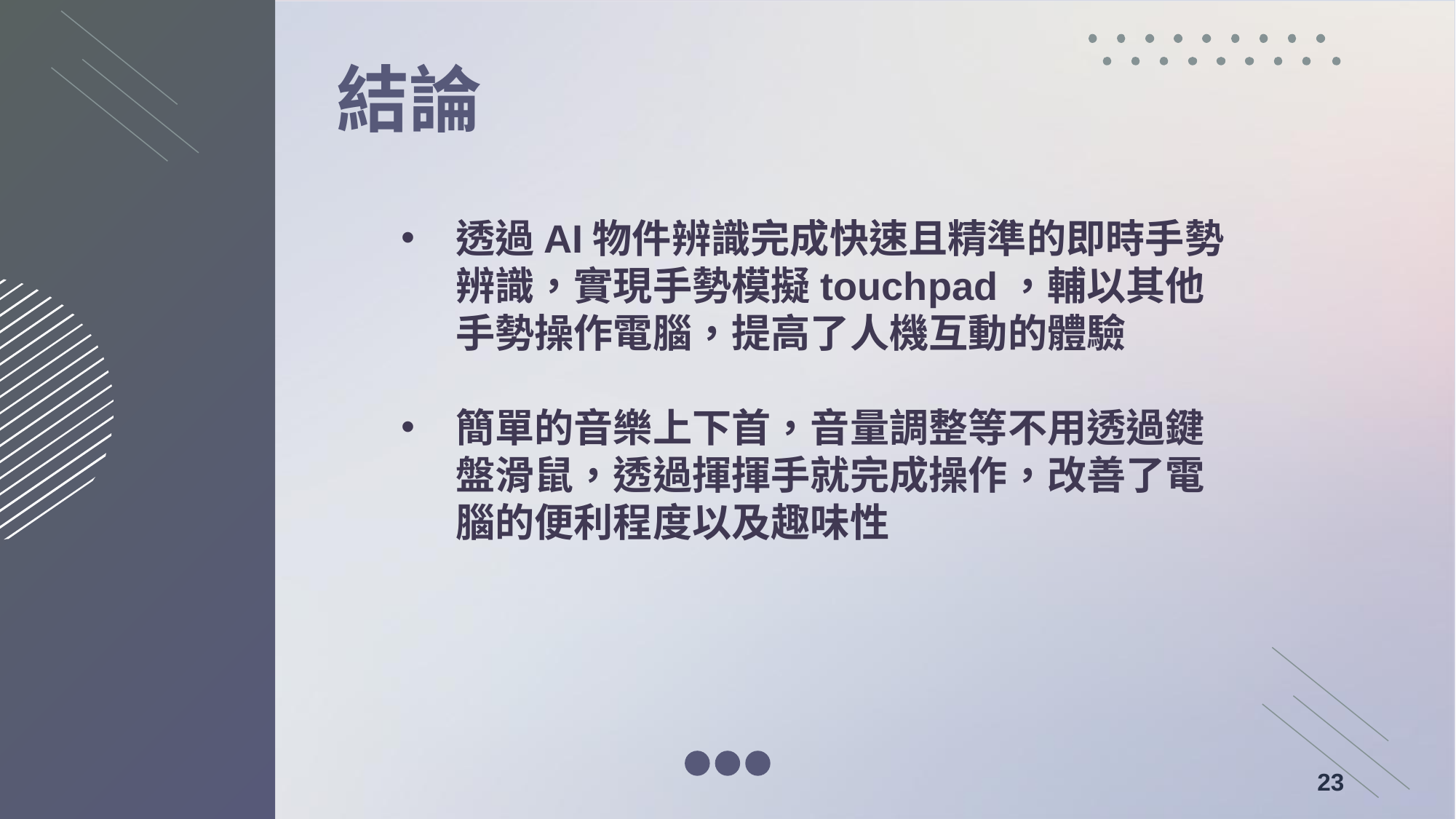

# 結論
透過AI物件辨識完成快速且精準的即時手勢辨識，實現手勢模擬touchpad，輔以其他手勢操作電腦，提高了人機互動的體驗

簡單的音樂上下首，音量調整等不用透過鍵盤滑鼠，透過揮揮手就完成操作，改善了電腦的便利程度以及趣味性
23